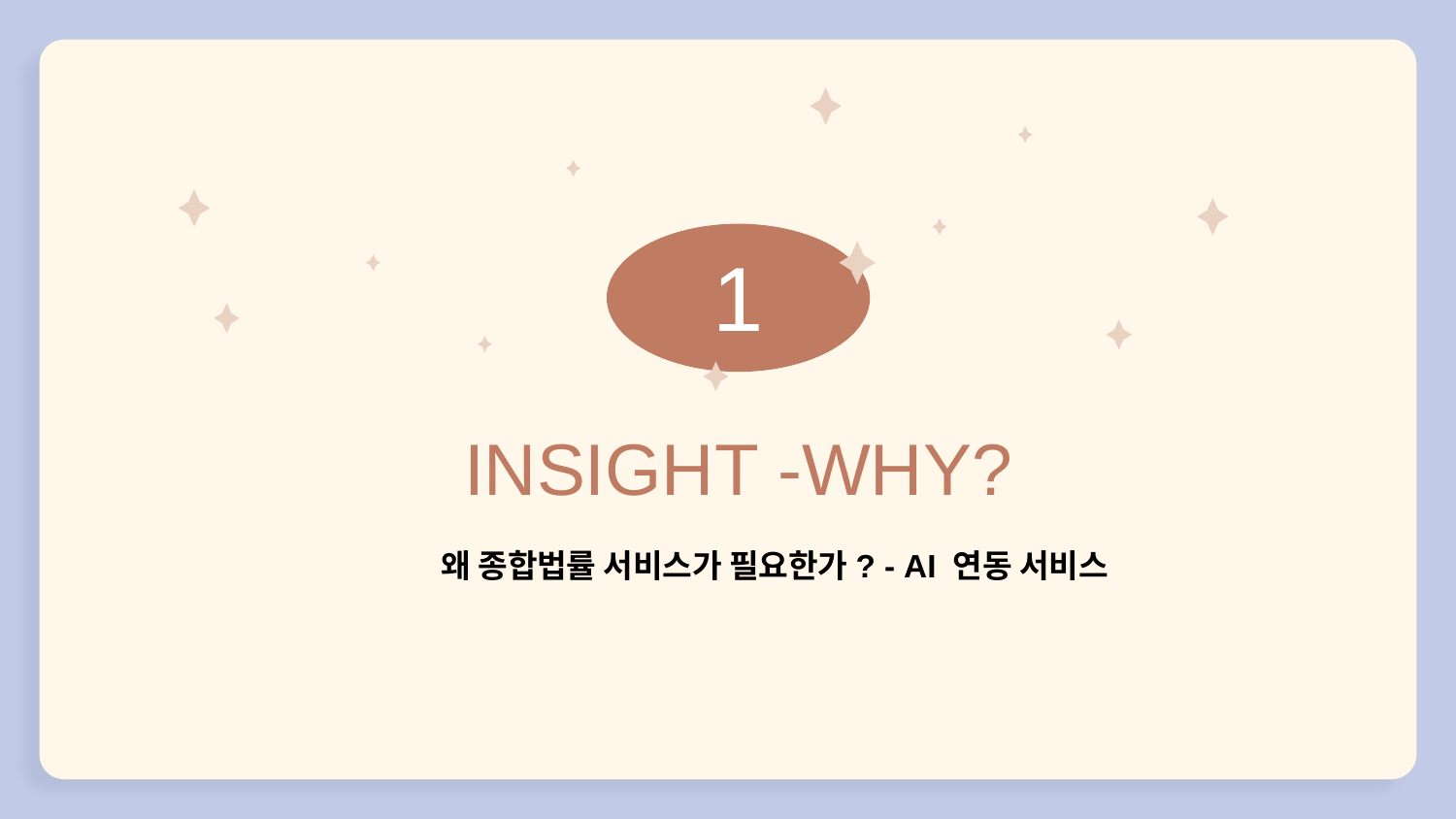

1

# INSIGHT -WHY?
왜 종합법률 서비스가 필요한가? - AI 연동 서비스